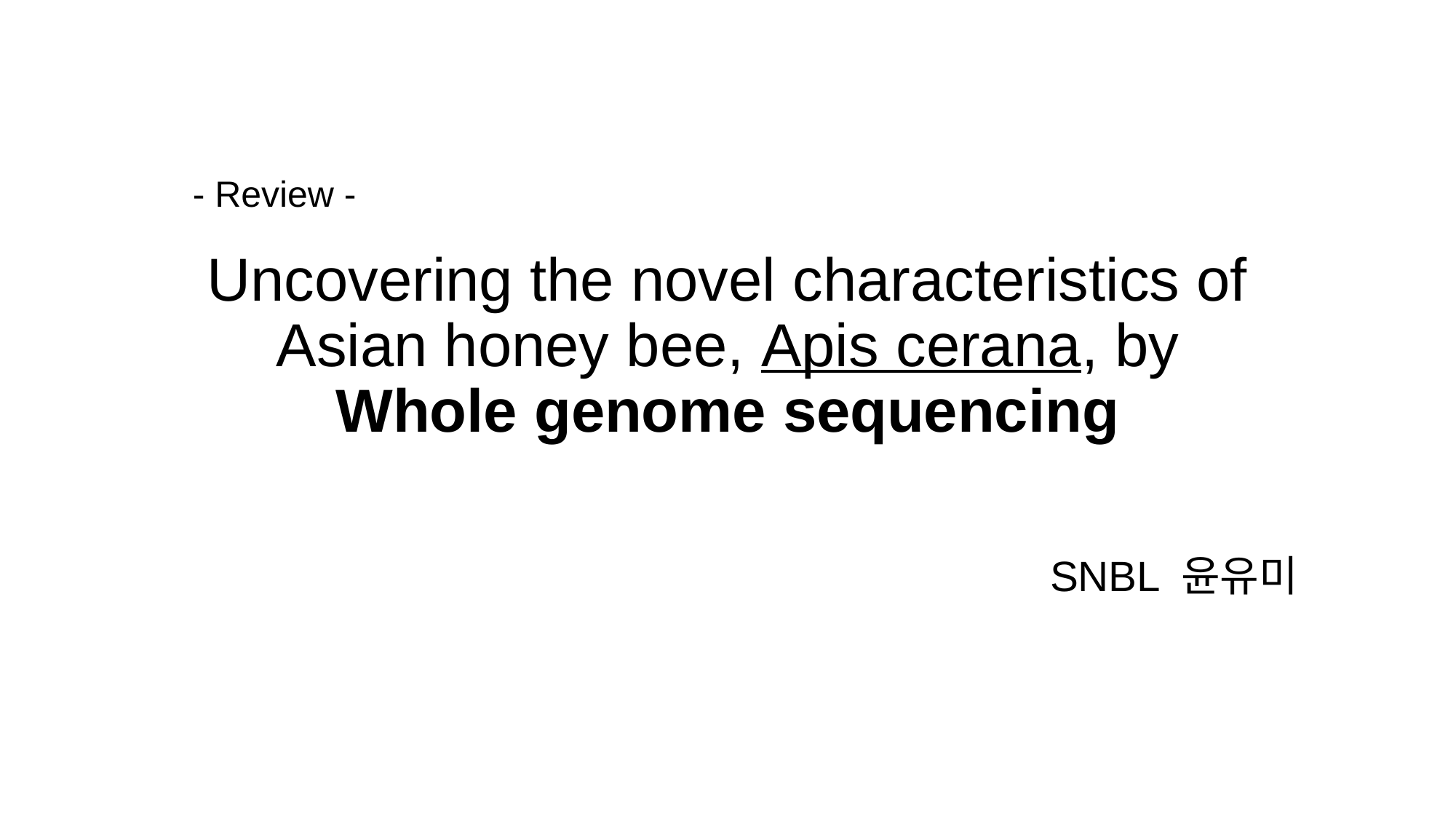

# Uncovering the novel characteristics of Asian honey bee, Apis cerana, by Whole genome sequencing
- Review -
 SNBL 윤유미